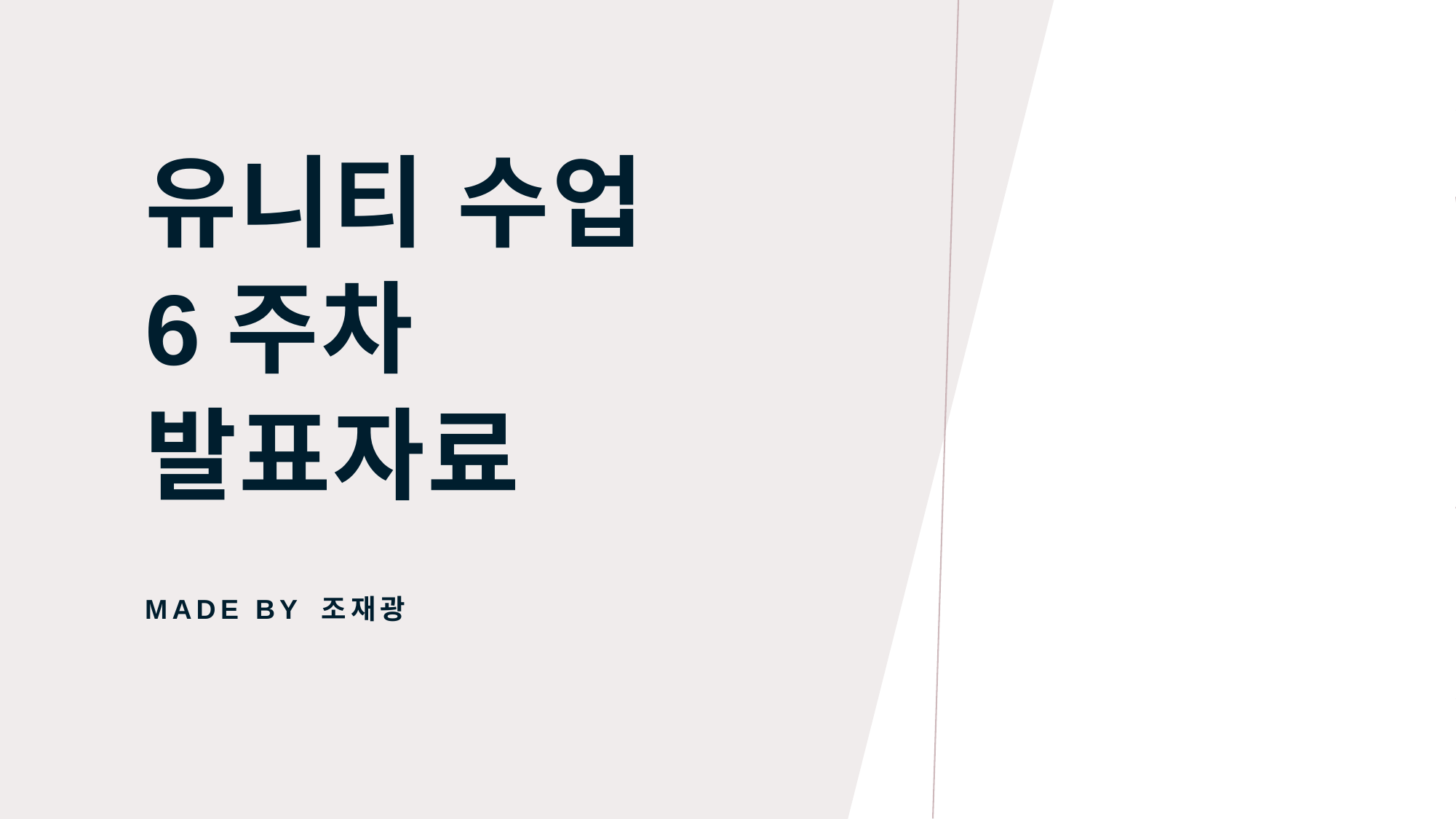

# 유니티 수업  6주차 발표자료
MADE BY 조재광